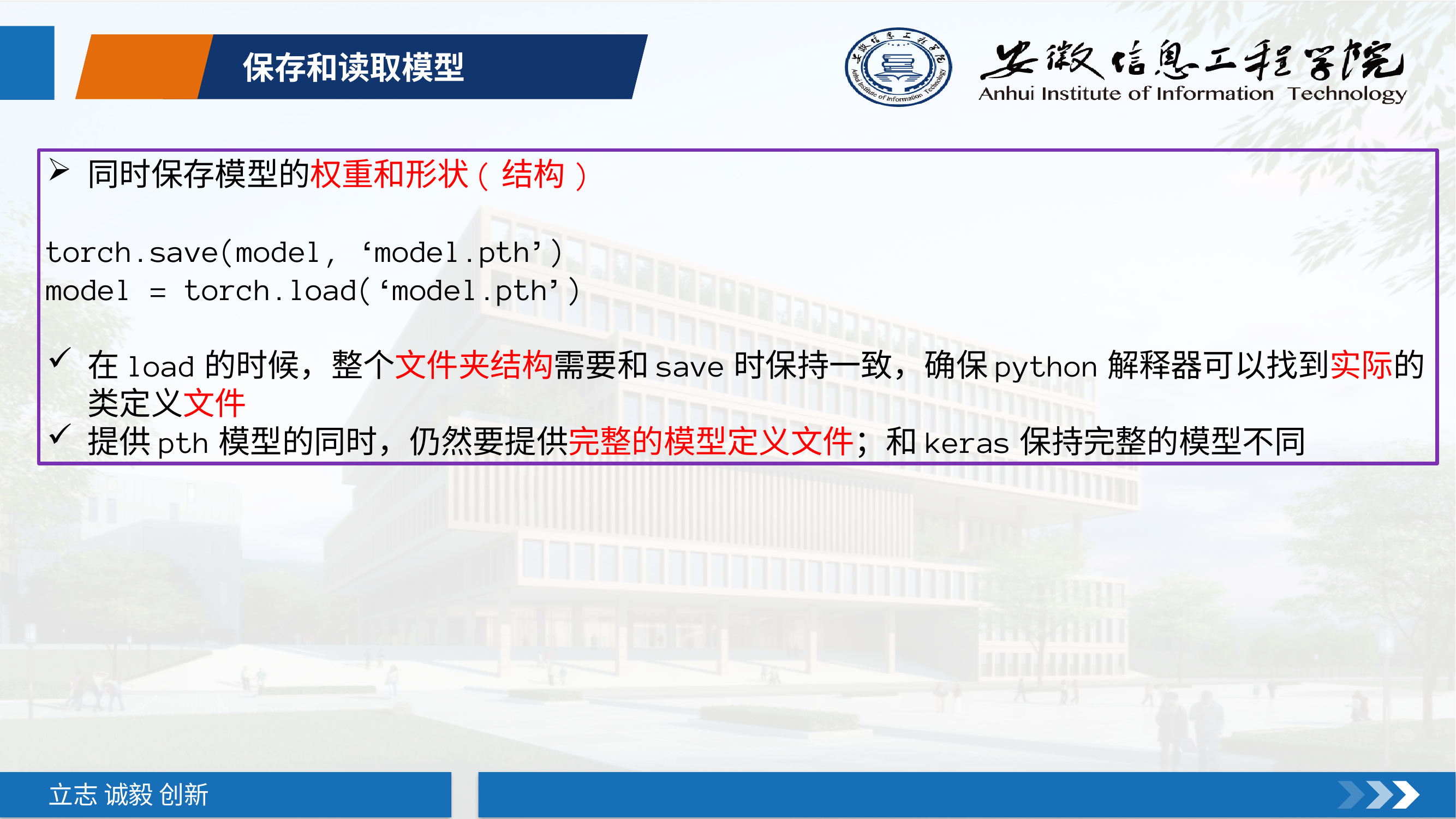

保存和读取模型
同时保存模型的权重和形状(结构)

torch.save(model, ‘model.pth’)
model = torch.load(‘model.pth’)

在load的时候，整个文件夹结构需要和save时保持一致，确保python解释器可以找到实际的类定义文件
提供pth模型的同时，仍然要提供完整的模型定义文件；和keras保持完整的模型不同